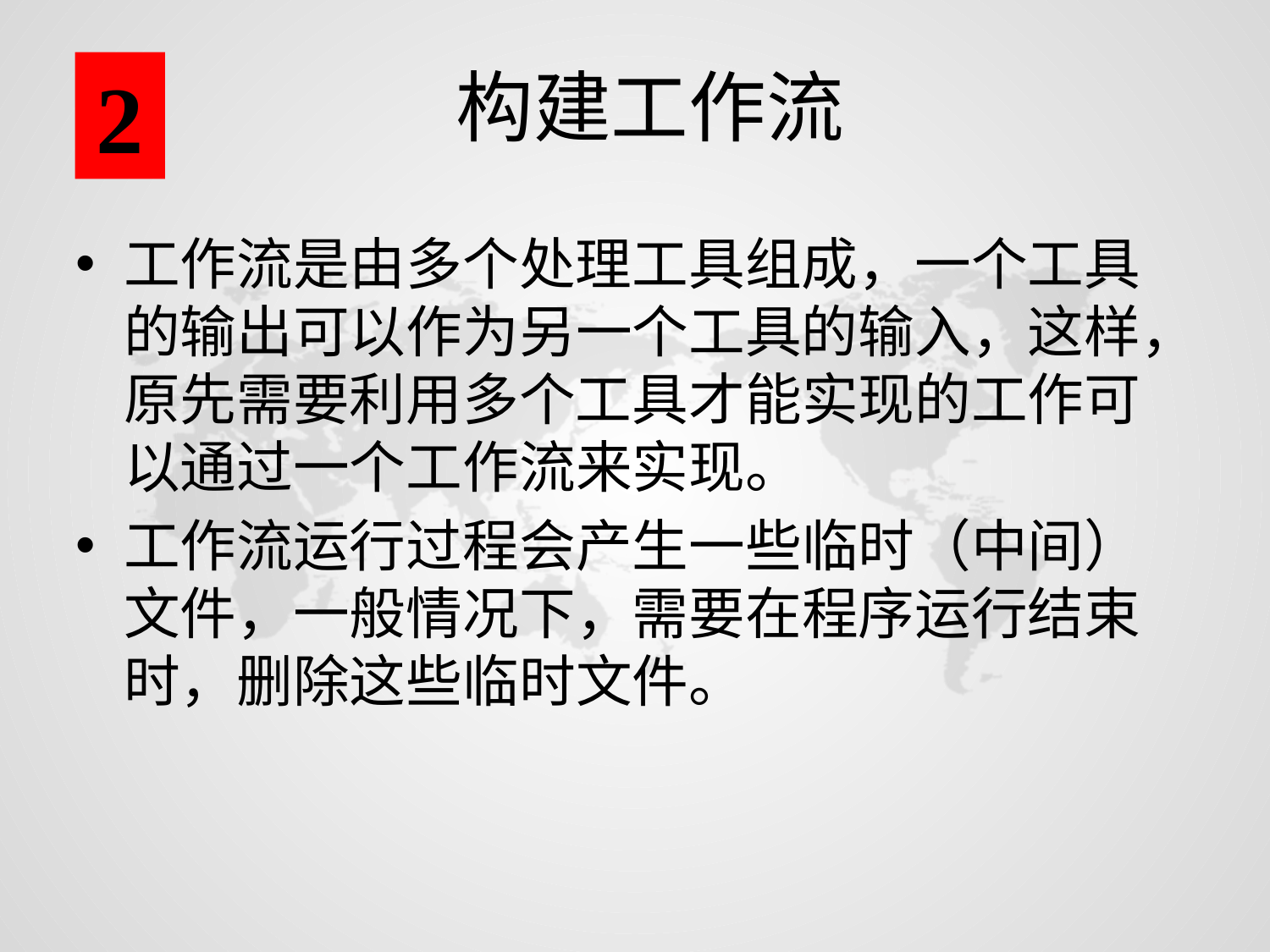

2
# 构建工作流
工作流是由多个处理工具组成，一个工具的输出可以作为另一个工具的输入，这样，原先需要利用多个工具才能实现的工作可以通过一个工作流来实现。
工作流运行过程会产生一些临时（中间）文件，一般情况下，需要在程序运行结束时，删除这些临时文件。